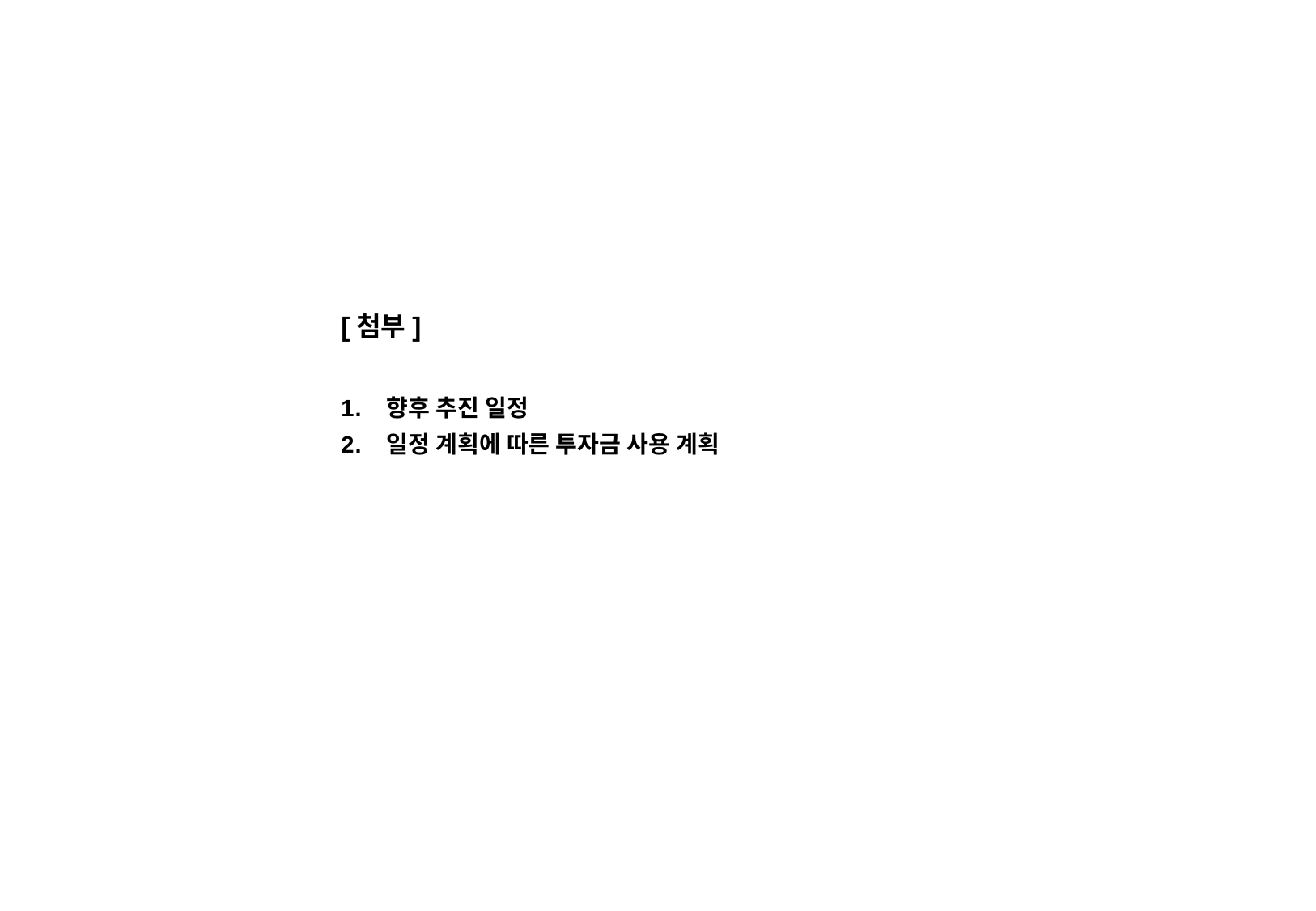

[첨부]

향후 추진 일정
일정 계획에 따른 투자금 사용 계획